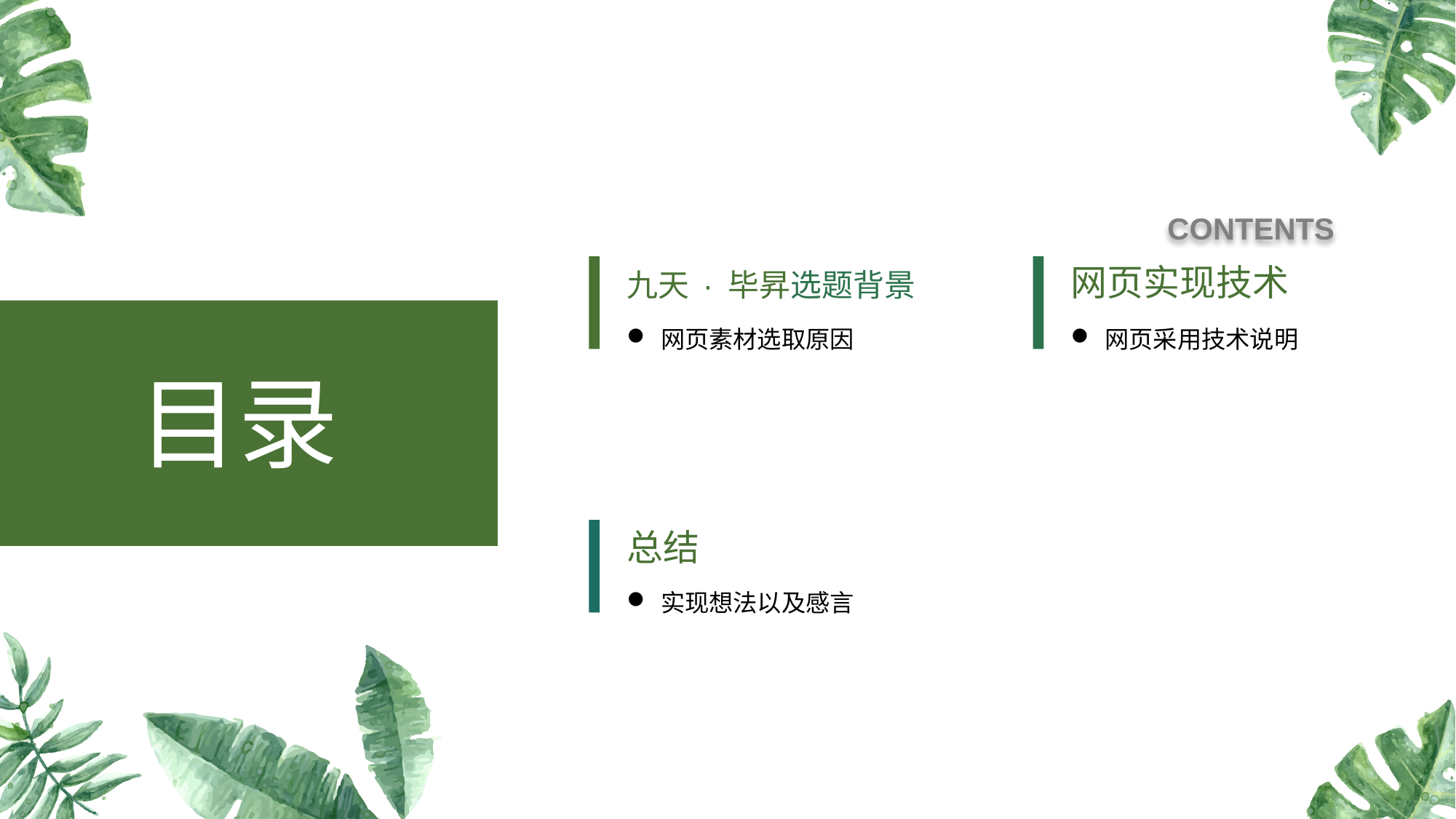

CONTENTS
九天 · 毕昇选题背景
网页实现技术

网页素材选取原因
网页采用技术说明
目录
总结

实现想法以及感言